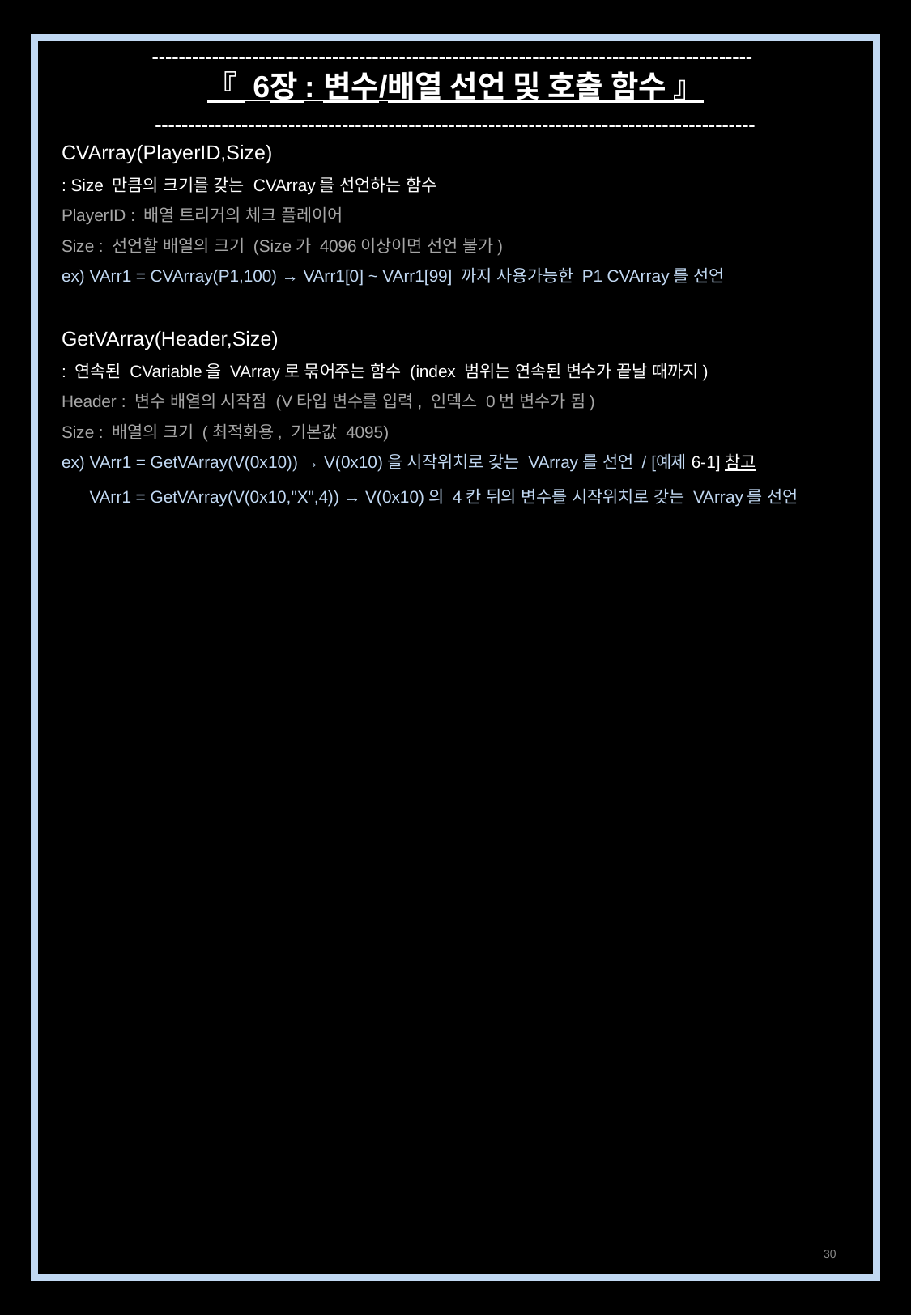

------------------------------------------------------------------------------------------
『  6장 : 변수/배열 선언 및 호출 함수 』
------------------------------------------------------------------------------------------

CVArray(PlayerID,Size)
: Size 만큼의 크기를 갖는 CVArray를 선언하는 함수
PlayerID : 배열 트리거의 체크 플레이어
Size : 선언할 배열의 크기 (Size가 4096이상이면 선언 불가)
ex) VArr1 = CVArray(P1,100) → VArr1[0] ~ VArr1[99] 까지 사용가능한 P1 CVArray를 선언

GetVArray(Header,Size)
: 연속된 CVariable을 VArray로 묶어주는 함수 (index 범위는 연속된 변수가 끝날 때까지)
Header : 변수 배열의 시작점 (V타입 변수를 입력, 인덱스 0번 변수가 됨)
Size : 배열의 크기 (최적화용, 기본값 4095)
ex) VArr1 = GetVArray(V(0x10)) → V(0x10)을 시작위치로 갖는 VArray를 선언 / [예제 6-1] 참고
      VArr1 = GetVArray(V(0x10,"X",4)) → V(0x10)의 4칸 뒤의 변수를 시작위치로 갖는 VArray를 선언
30